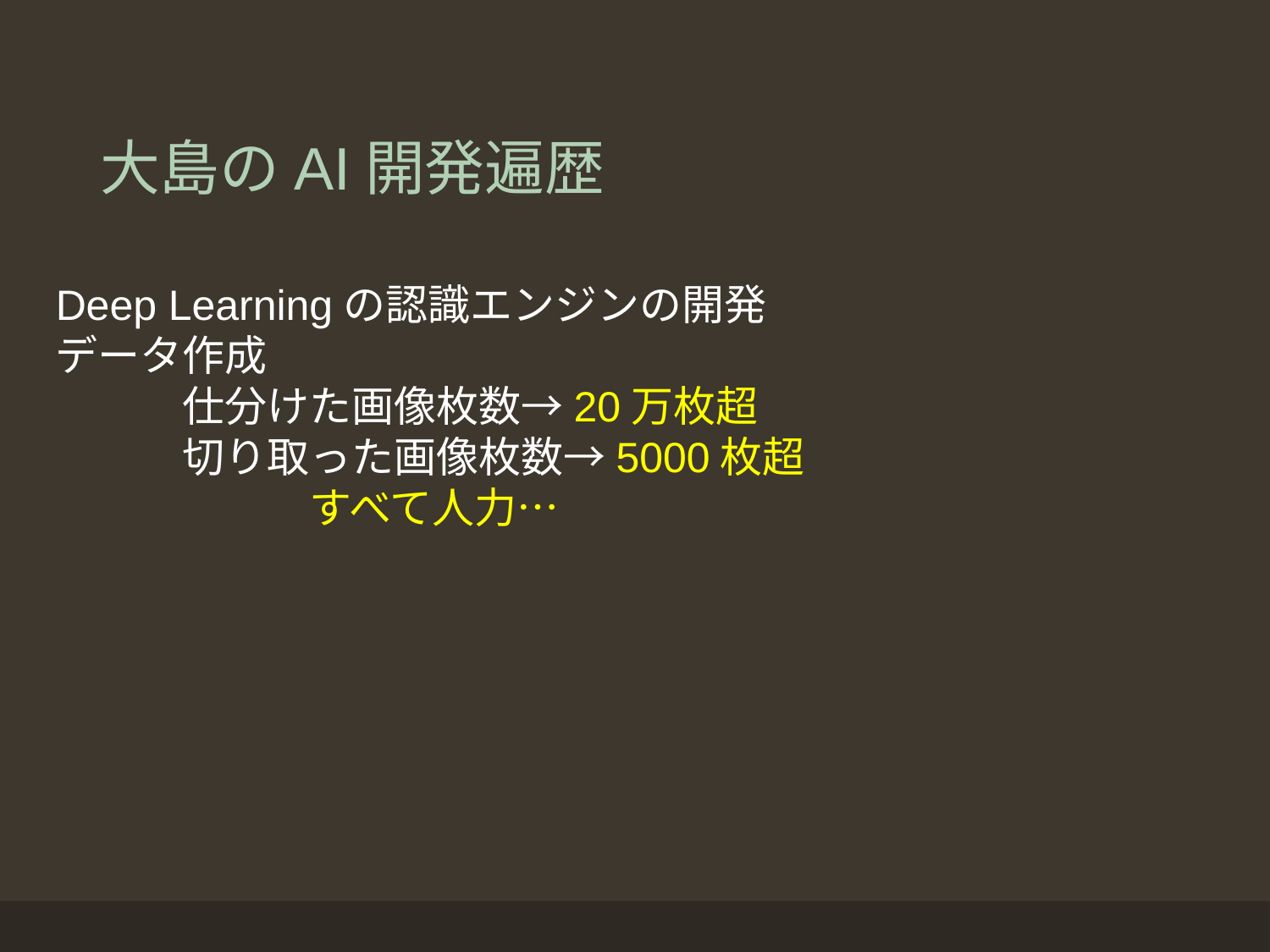

# 大島のAI開発遍歴
Deep Learningの認識エンジンの開発
データ作成
	仕分けた画像枚数→20万枚超
	切り取った画像枚数→5000枚超
		すべて人力…